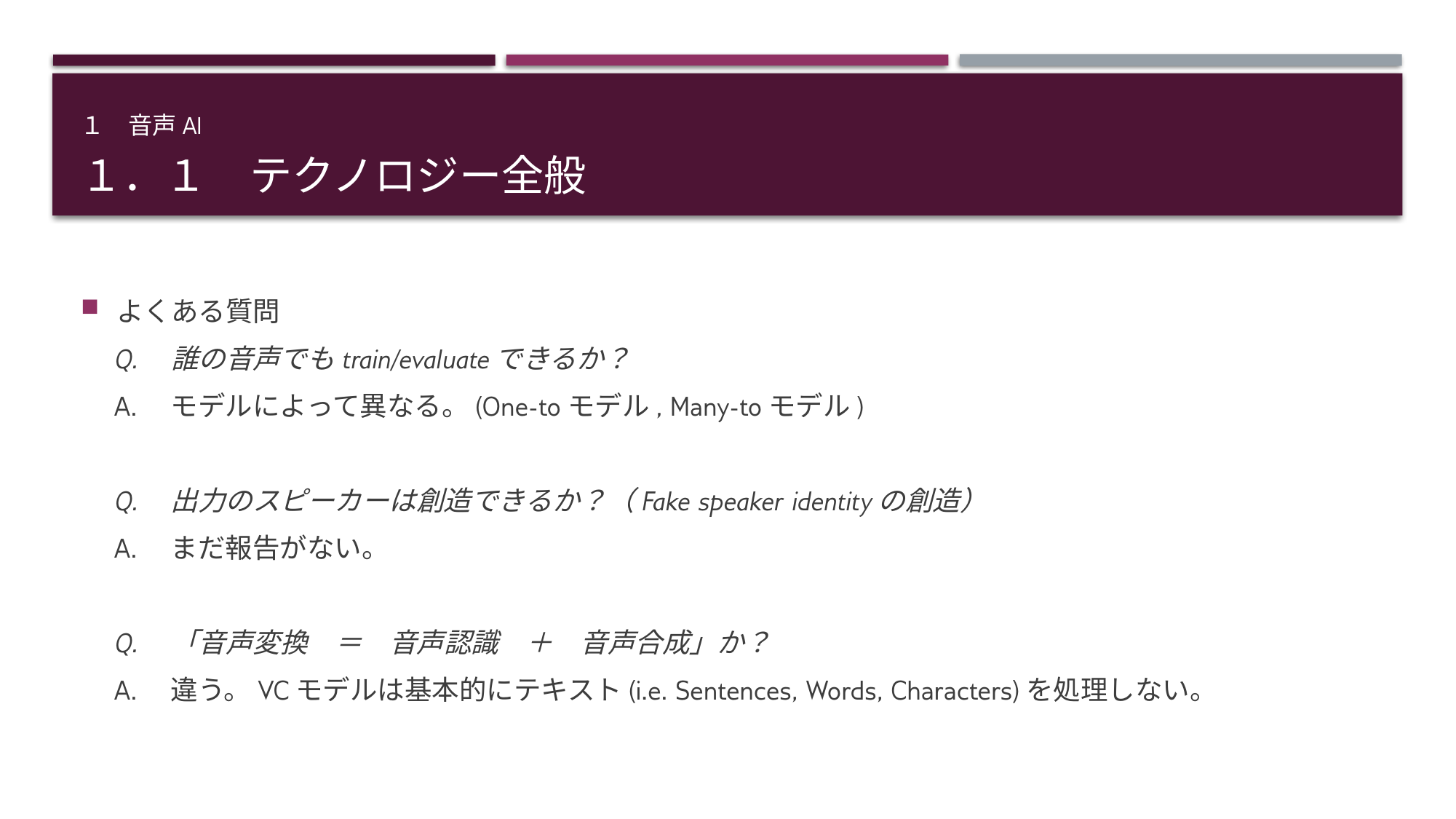

１　音声AI
# １．１　テクノロジー全般
よくある質問
　Q.　誰の音声でもtrain/evaluateできるか？
　A.　モデルによって異なる。(One-toモデル, Many-toモデル)

　Q.　出力のスピーカーは創造できるか？（Fake speaker identityの創造）
　A.　まだ報告がない。

　Q.　「音声変換　＝　音声認識　＋　音声合成」か？
　A.　違う。VCモデルは基本的にテキスト(i.e. Sentences, Words, Characters)を処理しない。